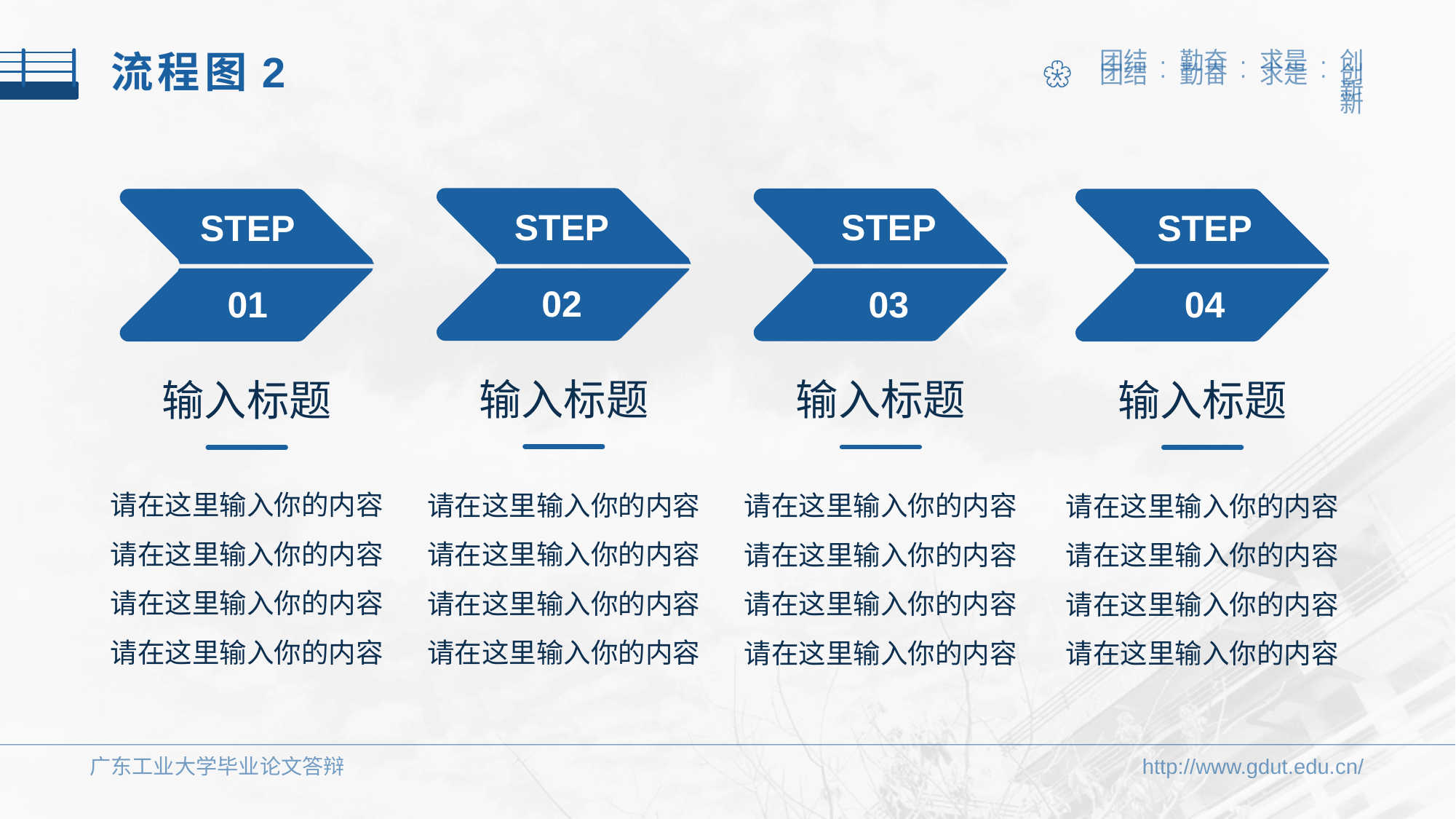

流程图2

STEP
02

STEP
03

STEP
01

STEP
04
输入标题
输入标题
输入标题
输入标题
请在这里输入你的内容请在这里输入你的内容
请在这里输入你的内容
请在这里输入你的内容
请在这里输入你的内容请在这里输入你的内容
请在这里输入你的内容
请在这里输入你的内容
请在这里输入你的内容请在这里输入你的内容
请在这里输入你的内容
请在这里输入你的内容
请在这里输入你的内容请在这里输入你的内容
请在这里输入你的内容
请在这里输入你的内容